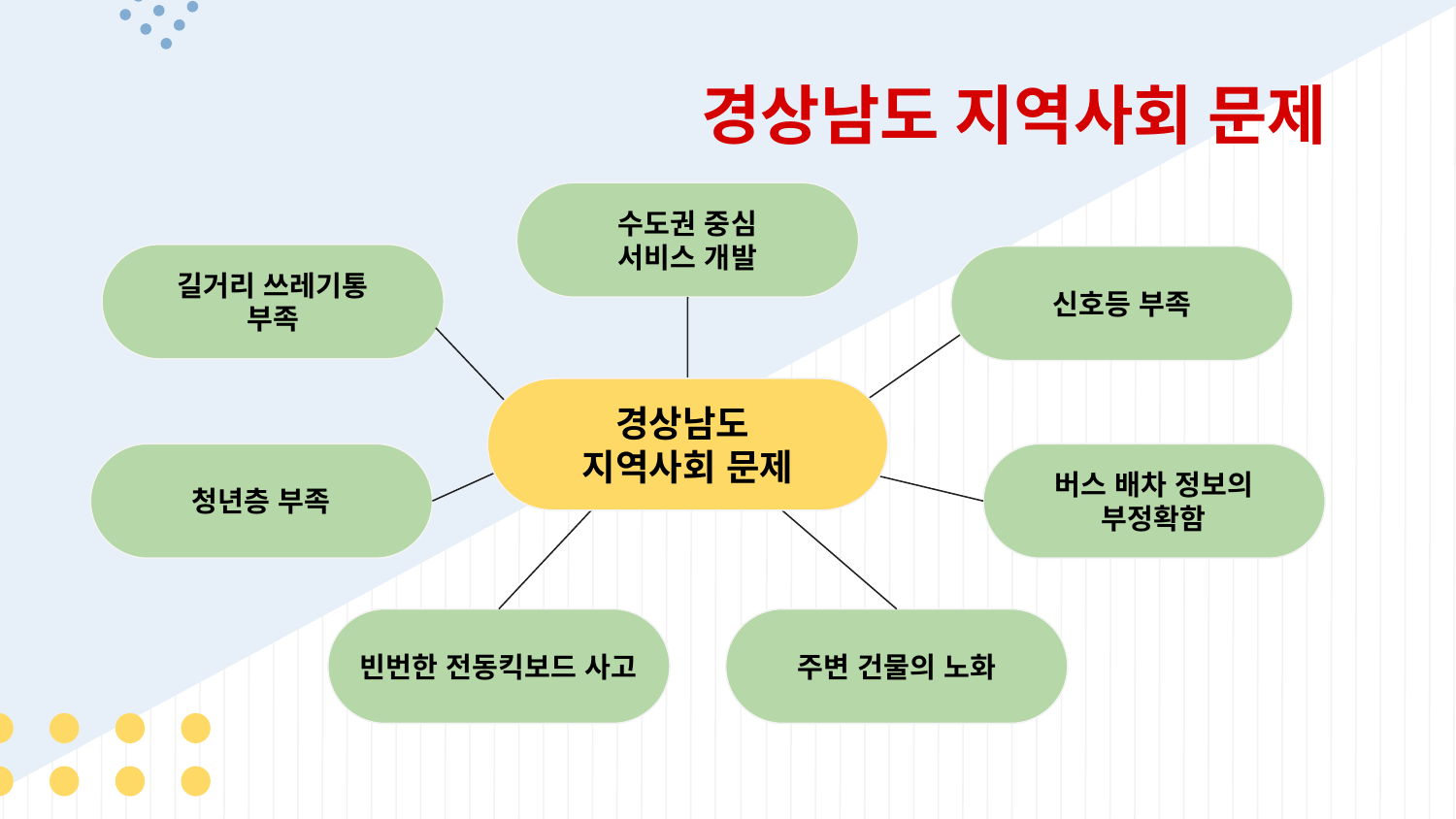

경상남도 지역사회 문제
수도권 중심
서비스 개발
길거리 쓰레기통
부족
신호등 부족
경상남도
지역사회 문제
청년층 부족
버스 배차 정보의
부정확함
빈번한 전동킥보드 사고
주변 건물의 노화